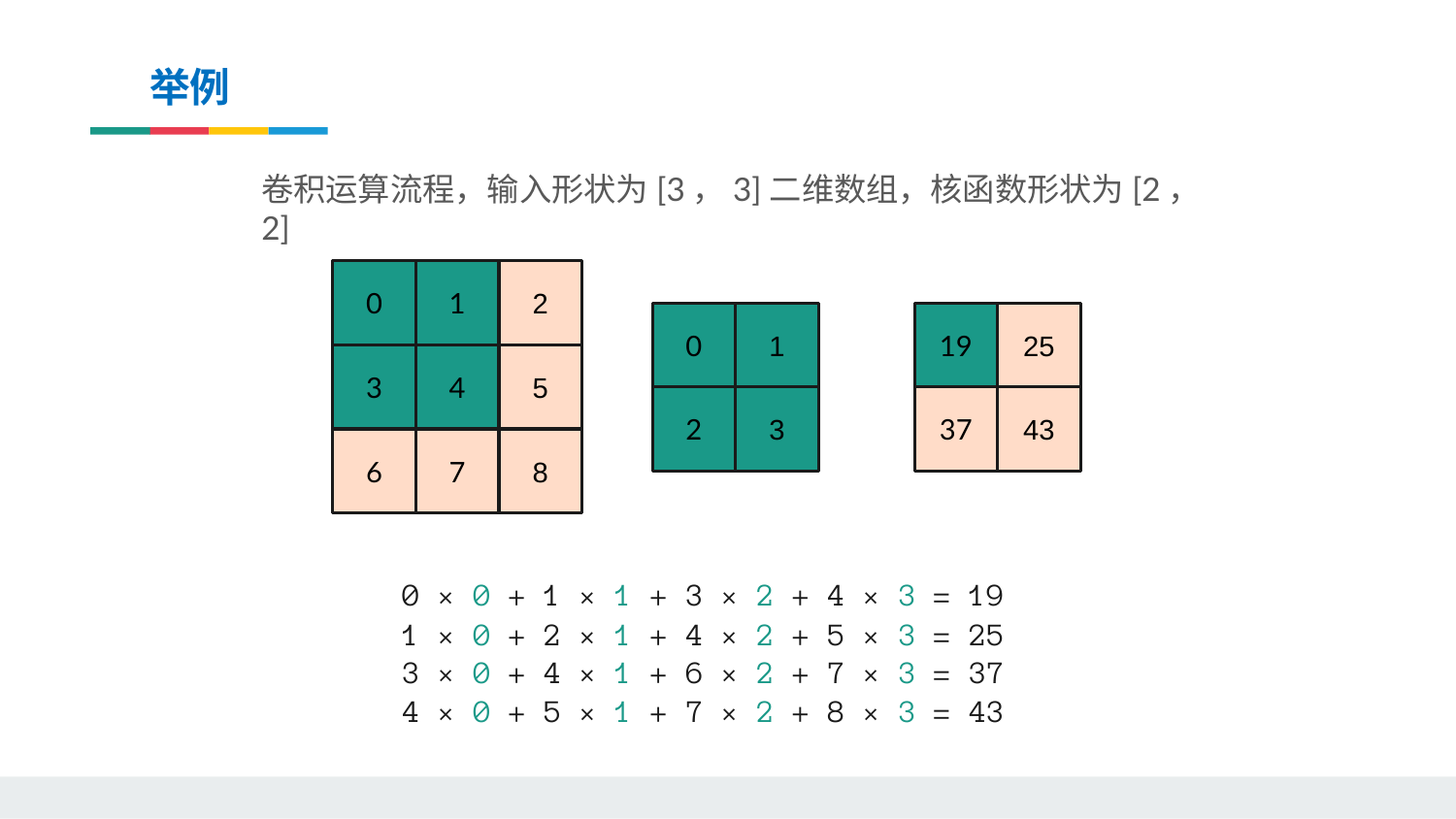

举例
卷积运算流程，输入形状为[3，3]二维数组，核函数形状为[2，2]
0
1
2
0
1
2
3
19
25
3
4
5
37
43
6
7
8
0 × 0 + 1 × 1 + 3 × 2 + 4 × 3 = 19
1 × 0 + 2 × 1 + 4 × 2 + 5 × 3 = 25
3 × 0 + 4 × 1 + 6 × 2 + 7 × 3 = 37
4 × 0 + 5 × 1 + 7 × 2 + 8 × 3 = 43